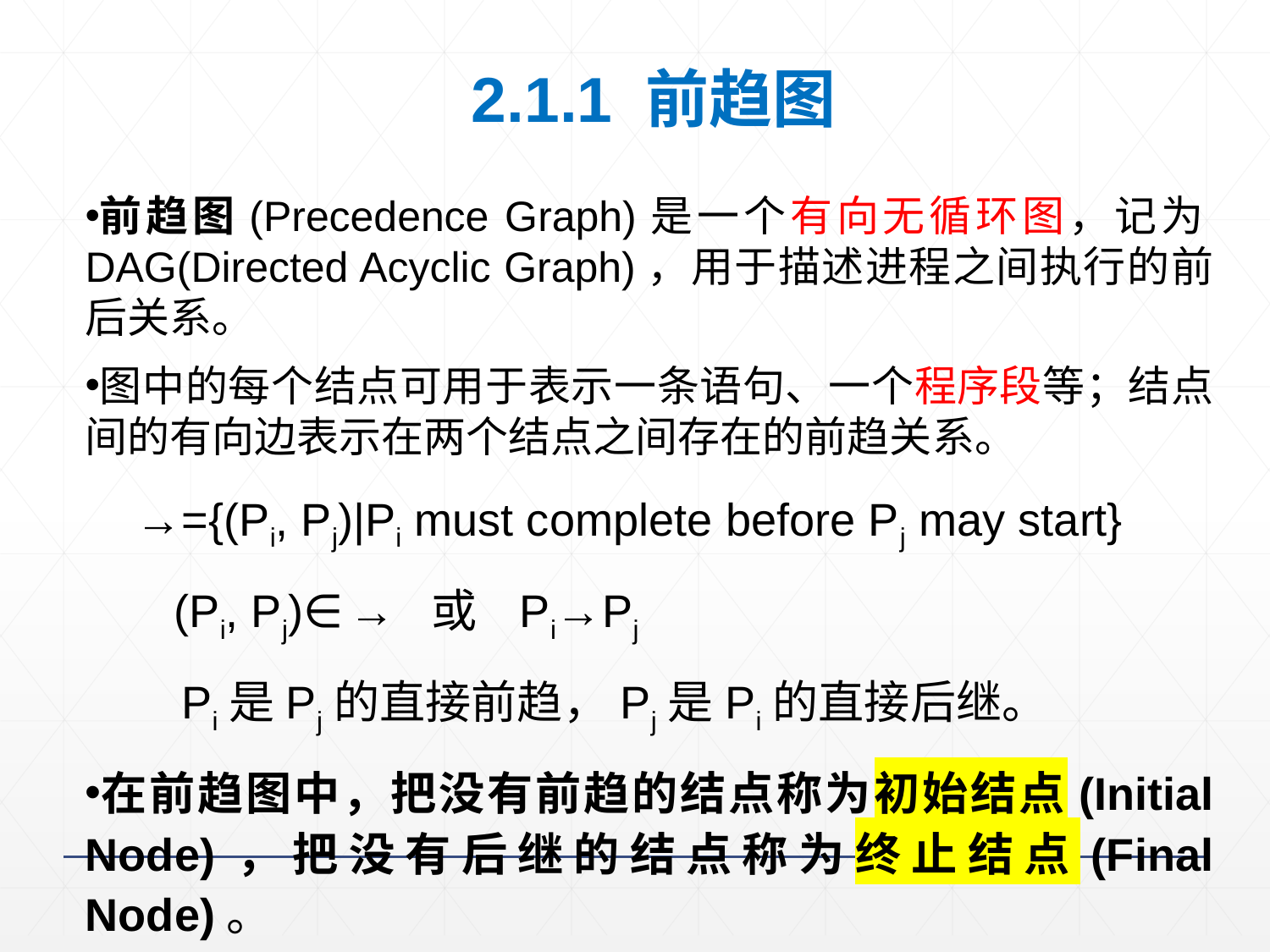

2.1.1 前趋图

前趋图(Precedence Graph)是一个有向无循环图，记为DAG(Directed Acyclic Graph)，用于描述进程之间执行的前后关系。
图中的每个结点可用于表示一条语句、一个程序段等；结点间的有向边表示在两个结点之间存在的前趋关系。
    →={(Pi, Pj)|Pi must complete before Pj may start}
       (Pi, Pj)∈→  或   Pi→Pj
        Pi是Pj的直接前趋，Pj是Pi的直接后继。
在前趋图中，把没有前趋的结点称为初始结点(Initial Node)，把没有后继的结点称为终止结点(Final Node)。